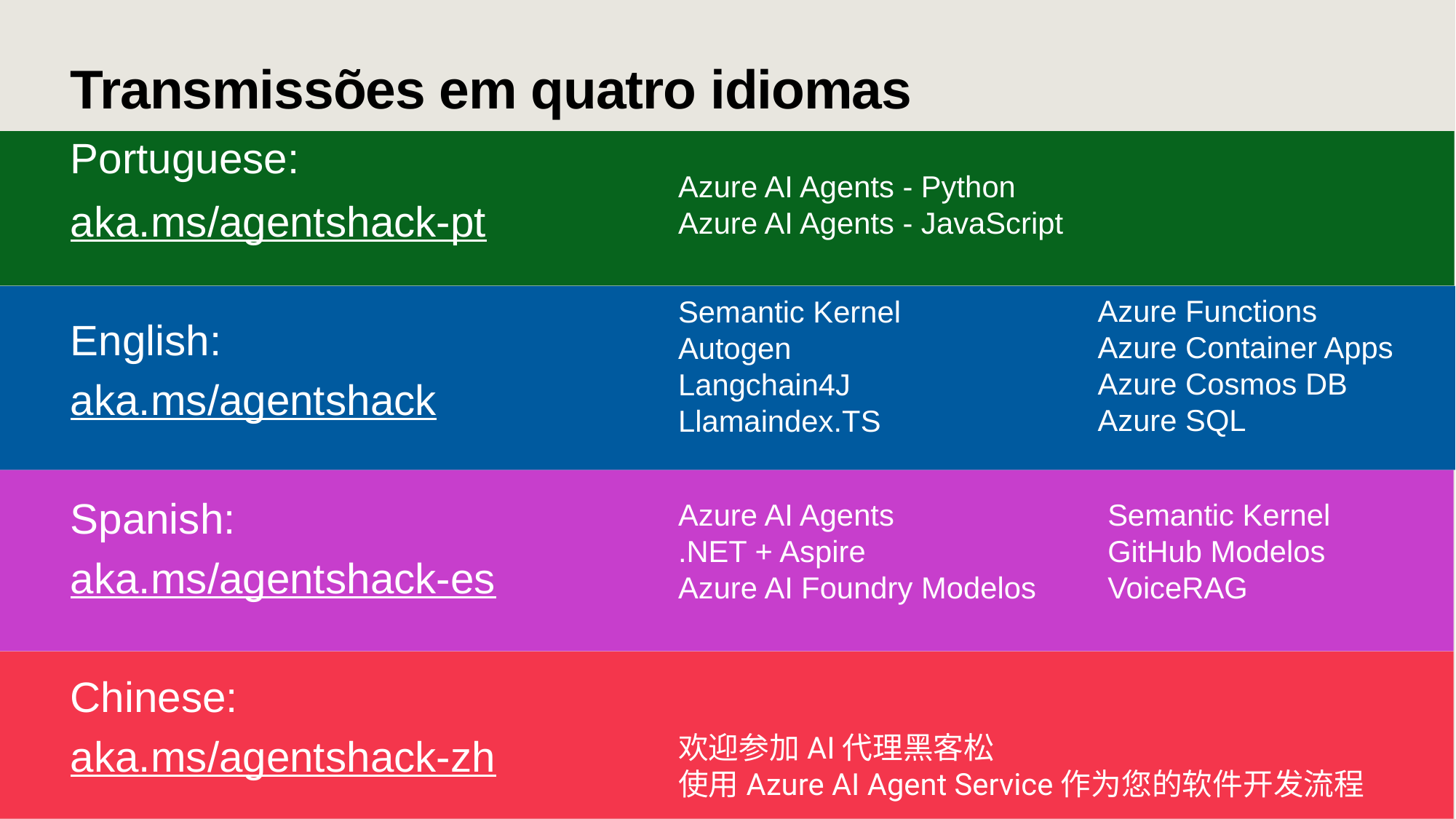

# Transmissões em quatro idiomas
   ​
Portuguese:

aka.ms/agentshack-pt

English:
aka.ms/agentshack

Spanish:
aka.ms/agentshack-es

Chinese:
aka.ms/agentshack-zh
Azure AI Agents - Python
Azure AI Agents - JavaScript

Azure Functions
Azure Container Apps
Azure Cosmos DB
Azure SQL
Semantic Kernel
Autogen
Langchain4J
Llamaindex.TS

Azure AI Agents
.NET + Aspire
Azure AI Foundry Modelos
Semantic Kernel
GitHub Modelos
VoiceRAG

欢迎参加AI代理黑客松
使用Azure AI Agent Service作为您的软件开发流程